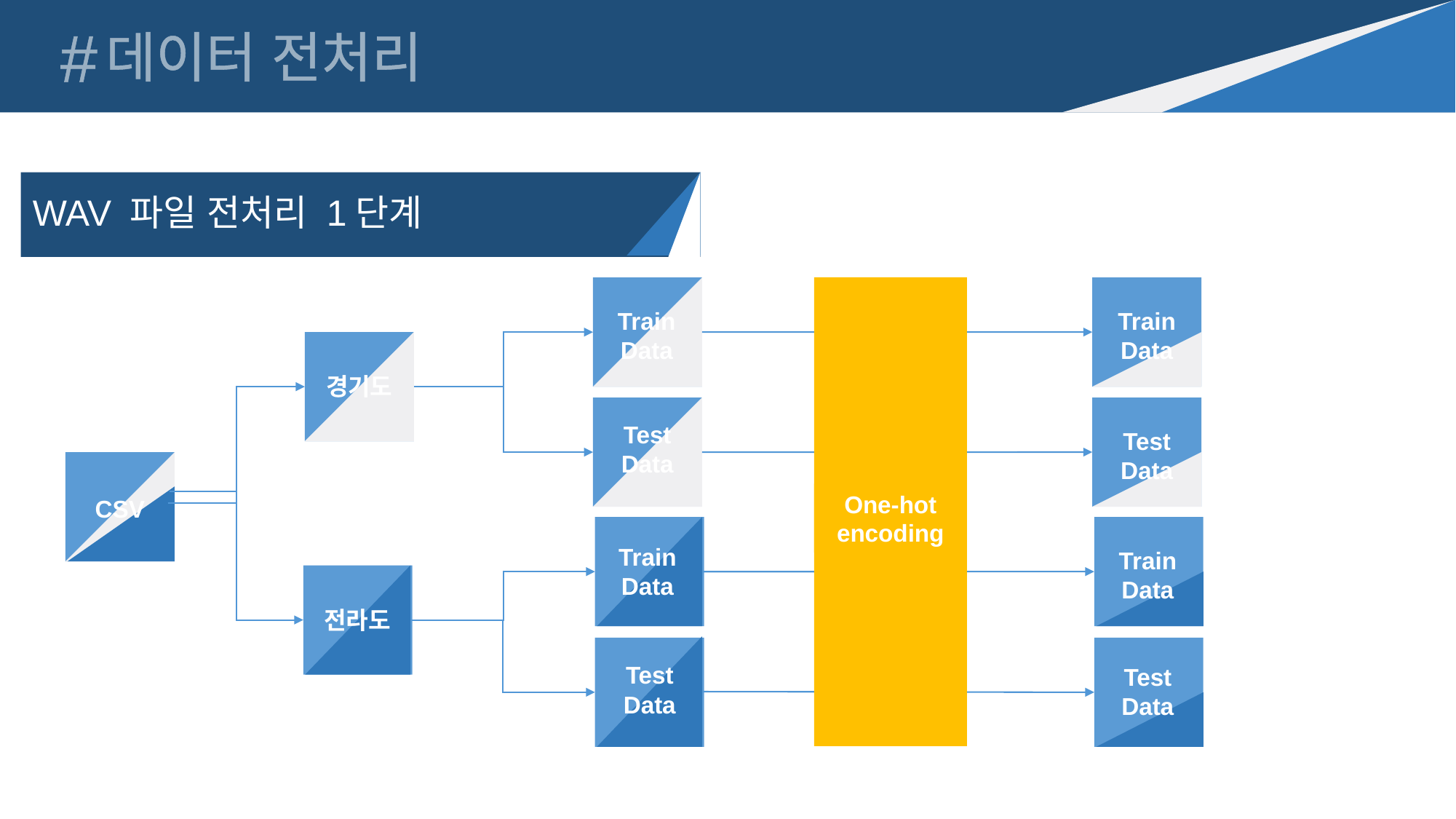

#
데이터 전처리

WAV 파일 전처리 1단계

One-hot encoding

Train
Data

Test
Data

Train
Data

Test
Data

Train
Data

Test
Data

Train
Data

Test
Data

경기도

전라도

CSV